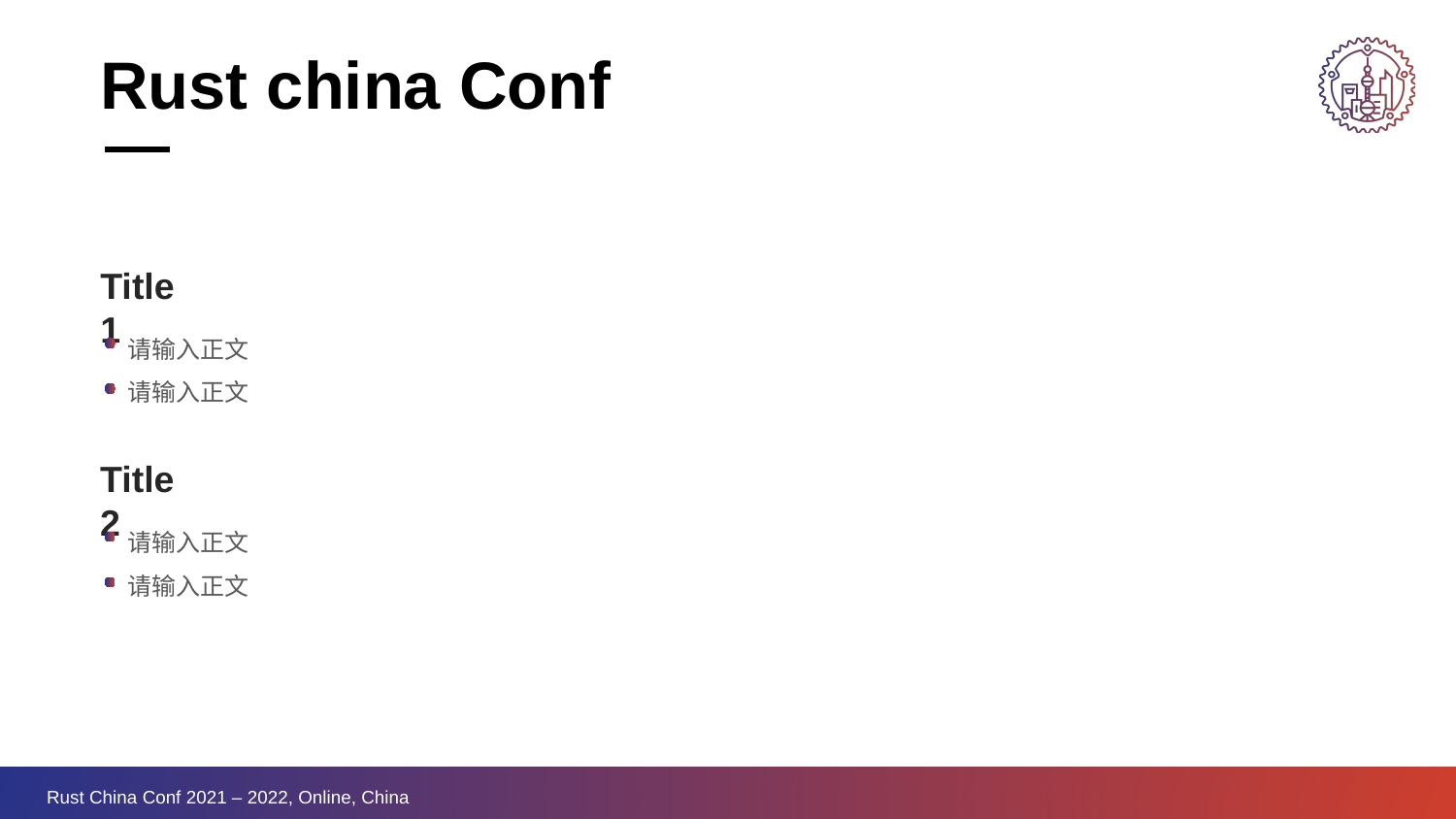

Rust china Conf
Title 1
请输入正文
请输入正文

Title 2
请输入正文
请输入正文